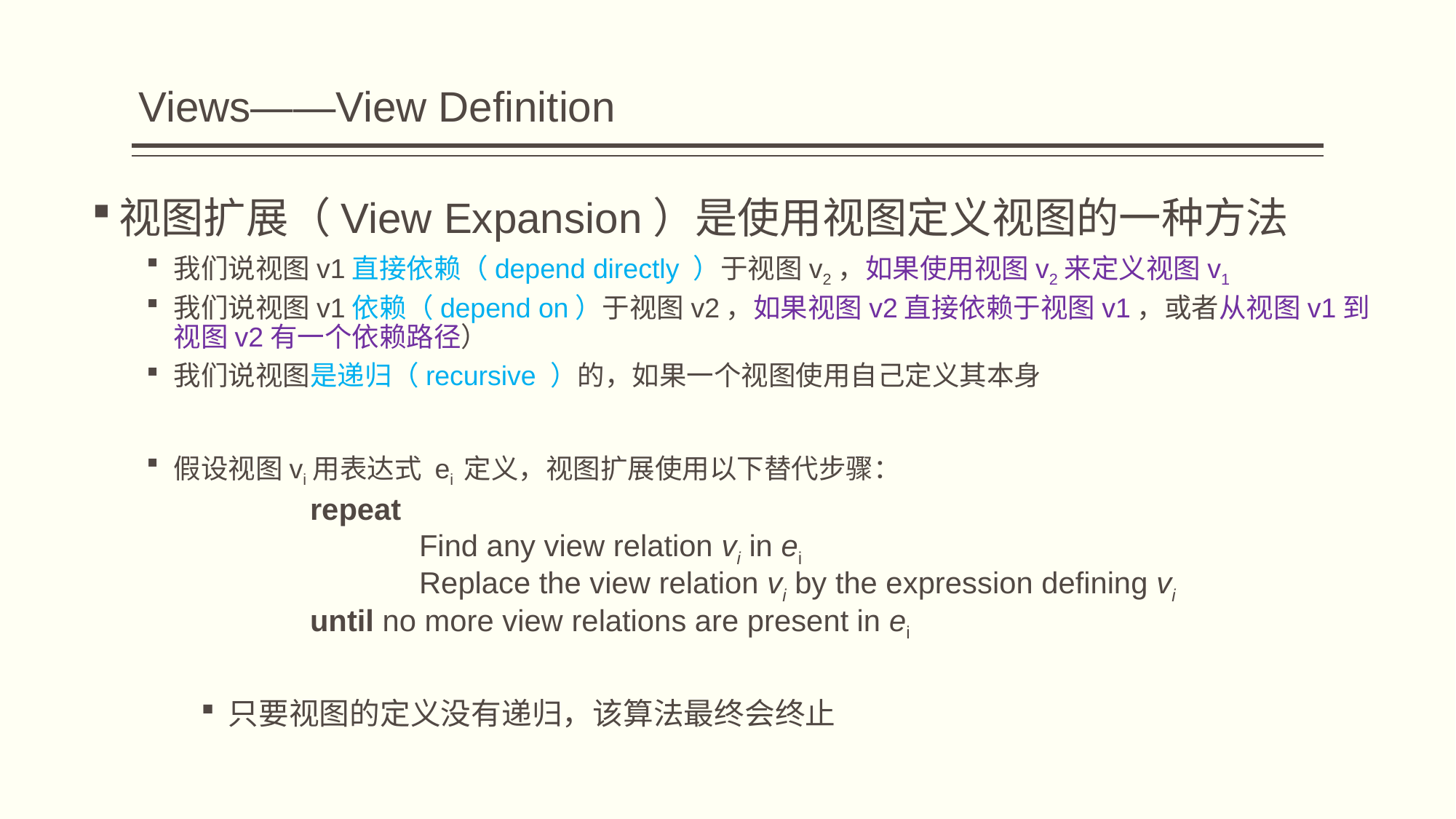

# Views——View Definition
视图扩展（View Expansion）是使用视图定义视图的一种方法
我们说视图v1直接依赖（depend directly ）于视图v2，如果使用视图v2来定义视图v1
我们说视图v1依赖（depend on）于视图v2，如果视图v2直接依赖于视图v1，或者从视图v1到视图v2有一个依赖路径）
我们说视图是递归（recursive ）的，如果一个视图使用自己定义其本身

假设视图vi用表达式 ei 定义，视图扩展使用以下替代步骤：
	repeat
		Find any view relation vi in ei
		Replace the view relation vi by the expression defining vi
	until no more view relations are present in ei

只要视图的定义没有递归，该算法最终会终止